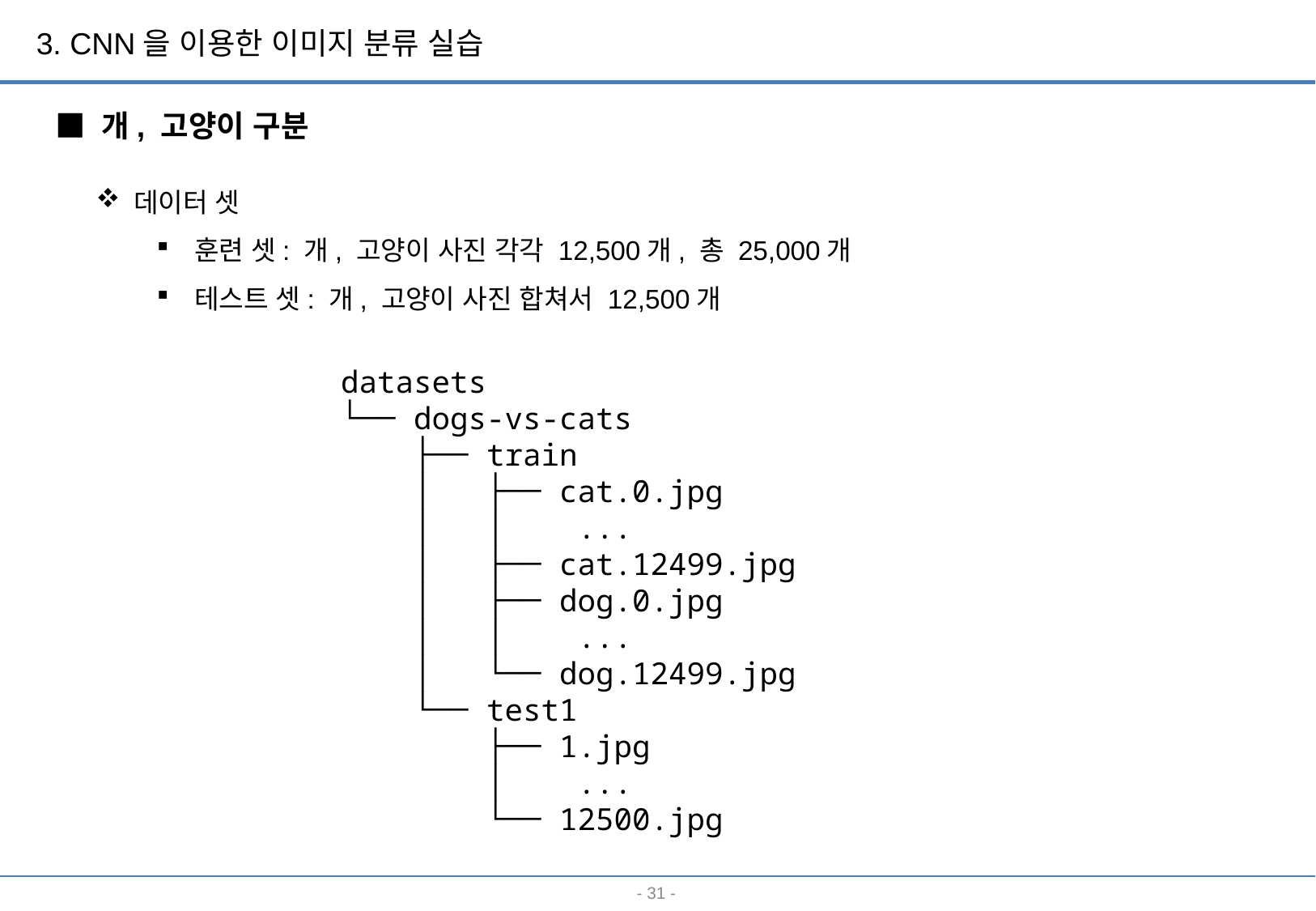

3. CNN을 이용한 이미지 분류 실습

■ 개, 고양이 구분
데이터 셋
훈련 셋: 개, 고양이 사진 각각 12,500개, 총 25,000개
테스트 셋: 개, 고양이 사진 합쳐서 12,500개
datasets
└── dogs-vs-cats
    ├── train
    │   ├── cat.0.jpg
    │   │    ...
    │   ├── cat.12499.jpg
    │   ├── dog.0.jpg
    │   │    ...
    │   └── dog.12499.jpg
    └── test1
        ├── 1.jpg
        │    ...
        └── 12500.jpg
- 31 -